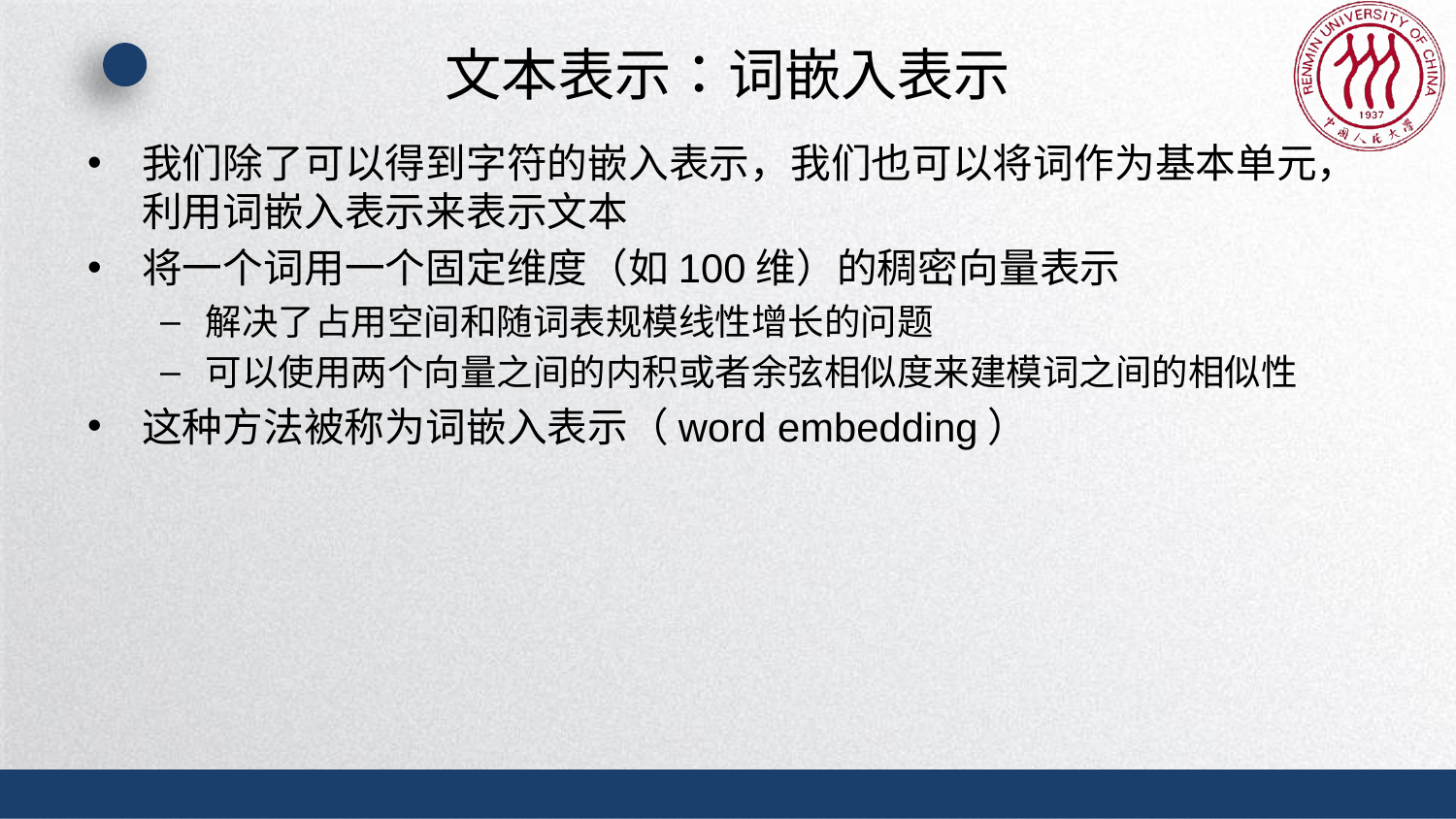

# 文本表示：词嵌入表示
我们除了可以得到字符的嵌入表示，我们也可以将词作为基本单元，利用词嵌入表示来表示文本
将一个词用一个固定维度（如100维）的稠密向量表示
解决了占用空间和随词表规模线性增长的问题
可以使用两个向量之间的内积或者余弦相似度来建模词之间的相似性
这种方法被称为词嵌入表示（word embedding）